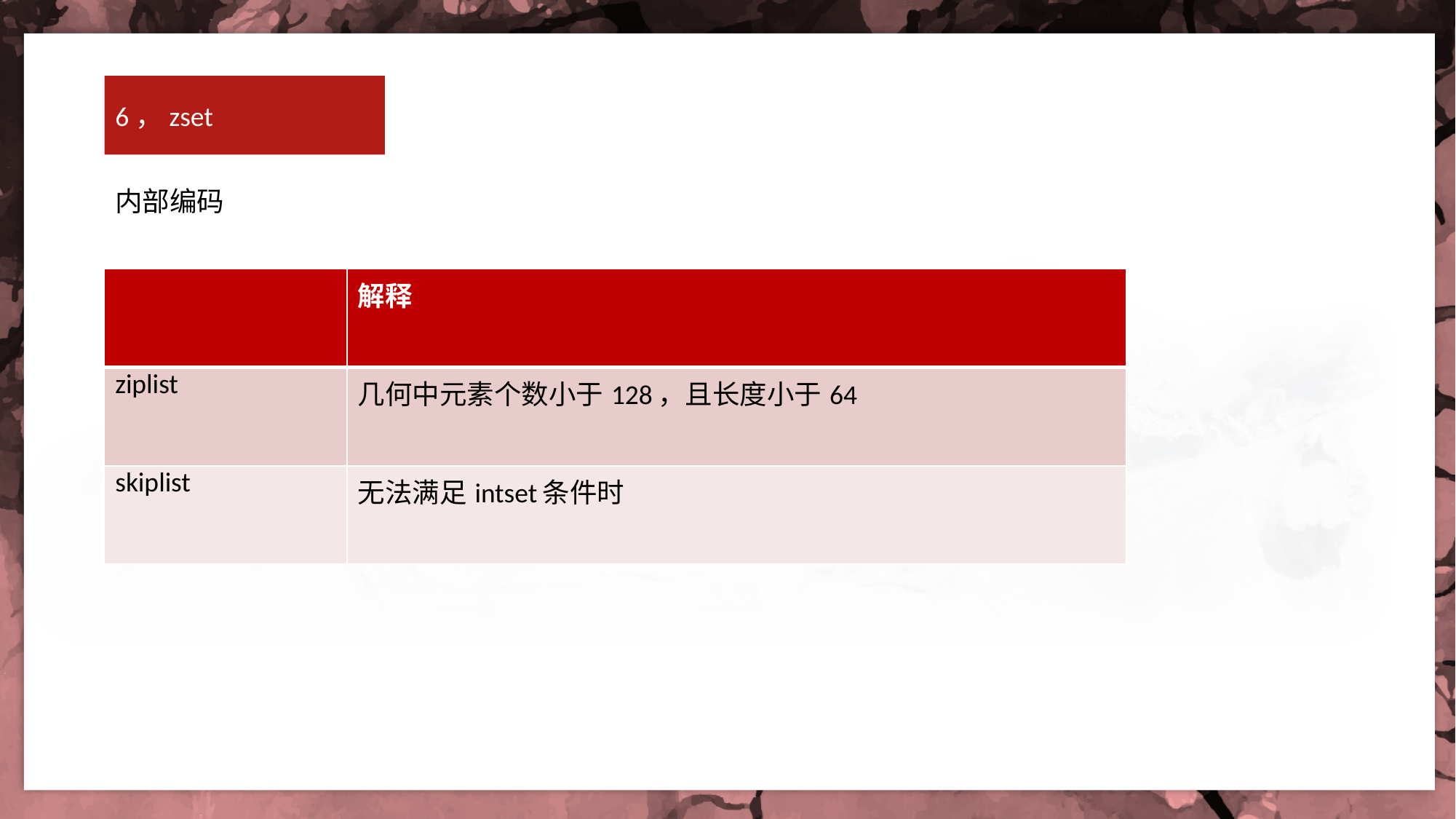

6，zset
内部编码

|  | 解释 |
| --- | --- |
| ziplist | 几何中元素个数小于128，且长度小于64 |
| skiplist | 无法满足intset条件时 |